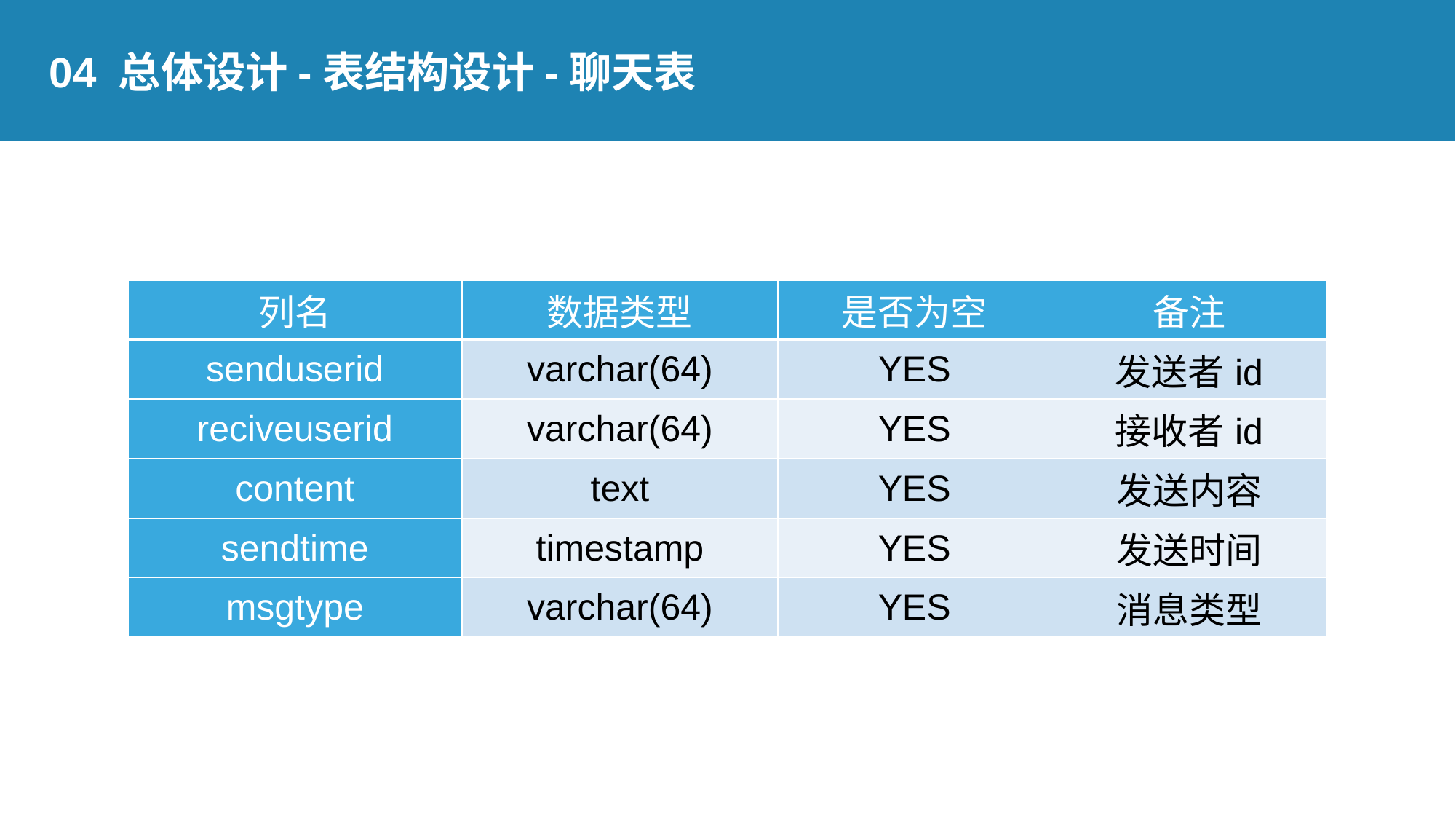

04 总体设计-表结构设计-聊天表
| 列名 | 数据类型 | 是否为空 | 备注 |
| --- | --- | --- | --- |
| senduserid | varchar(64) | YES | 发送者id |
| reciveuserid | varchar(64) | YES | 接收者id |
| content | text | YES | 发送内容 |
| sendtime | timestamp | YES | 发送时间 |
| msgtype | varchar(64) | YES | 消息类型 |